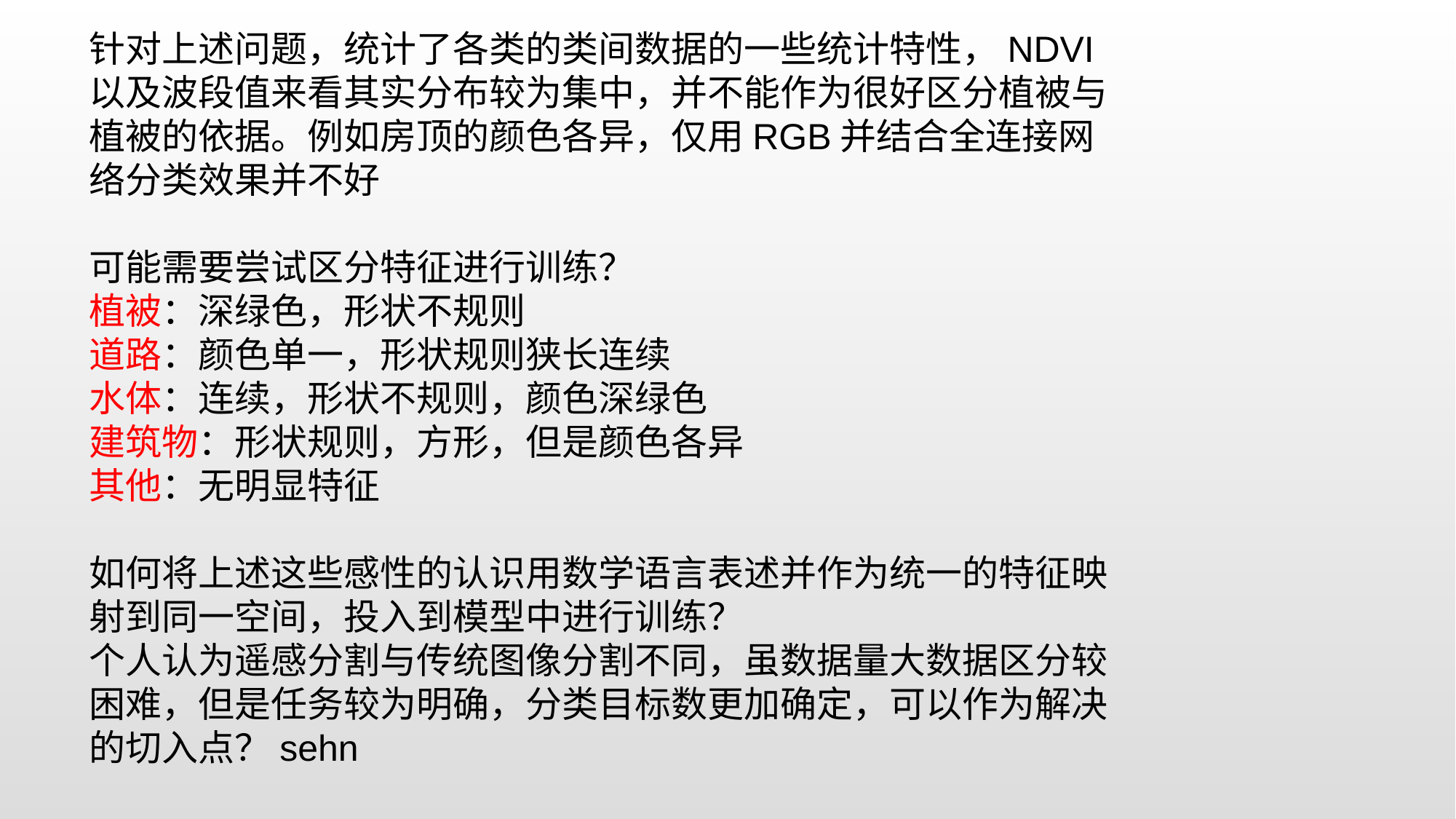

针对上述问题，统计了各类的类间数据的一些统计特性，NDVI以及波段值来看其实分布较为集中，并不能作为很好区分植被与植被的依据。例如房顶的颜色各异，仅用RGB并结合全连接网络分类效果并不好

可能需要尝试区分特征进行训练？
植被：深绿色，形状不规则
道路：颜色单一，形状规则狭长连续
水体：连续，形状不规则，颜色深绿色
建筑物：形状规则，方形，但是颜色各异
其他：无明显特征

如何将上述这些感性的认识用数学语言表述并作为统一的特征映射到同一空间，投入到模型中进行训练？
个人认为遥感分割与传统图像分割不同，虽数据量大数据区分较困难，但是任务较为明确，分类目标数更加确定，可以作为解决的切入点？sehn